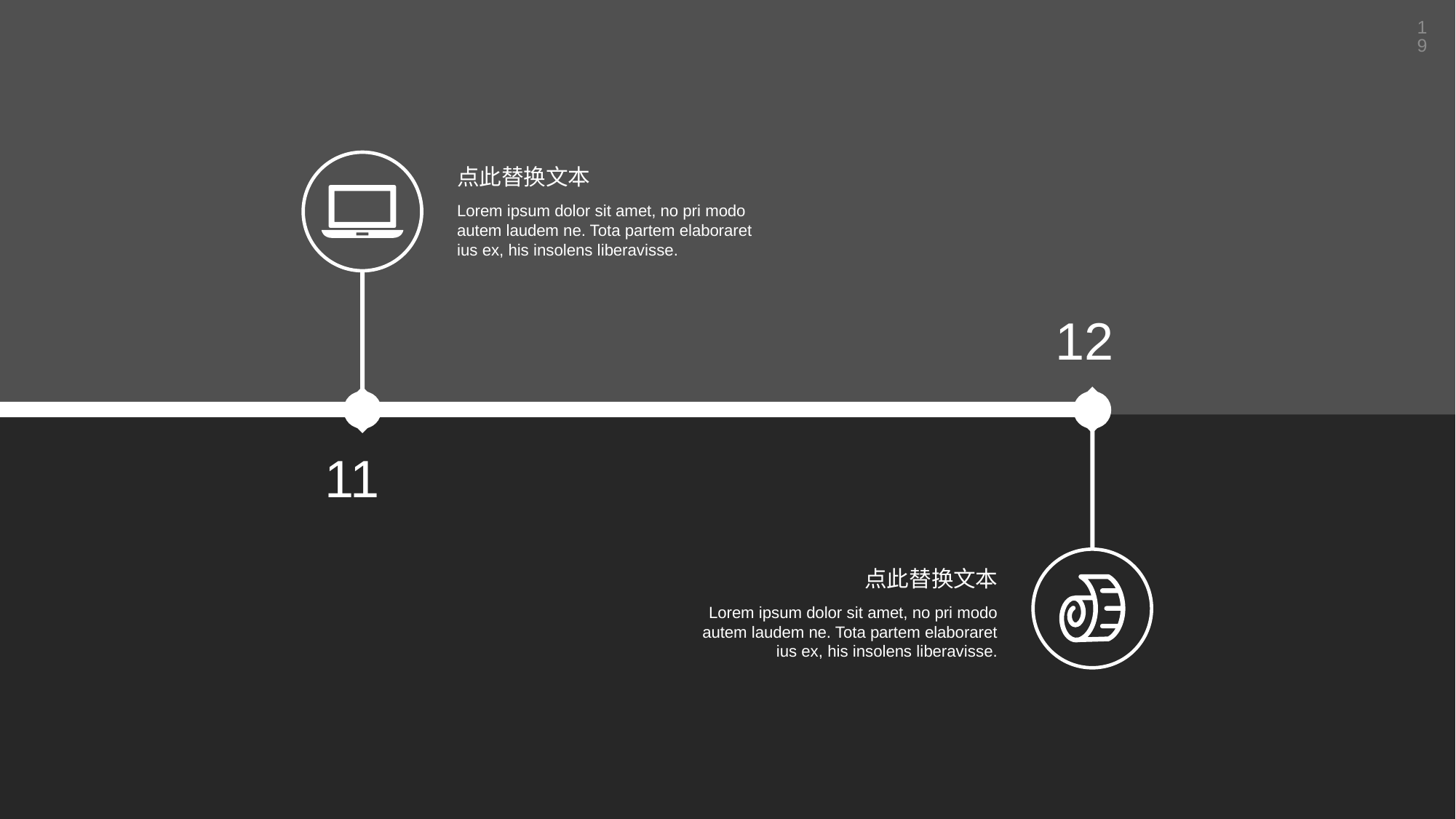

19

点此替换文本
Lorem ipsum dolor sit amet, no pri modo autem laudem ne. Tota partem elaboraret ius ex, his insolens liberavisse.

12

11

点此替换文本
Lorem ipsum dolor sit amet, no pri modo autem laudem ne. Tota partem elaboraret ius ex, his insolens liberavisse.